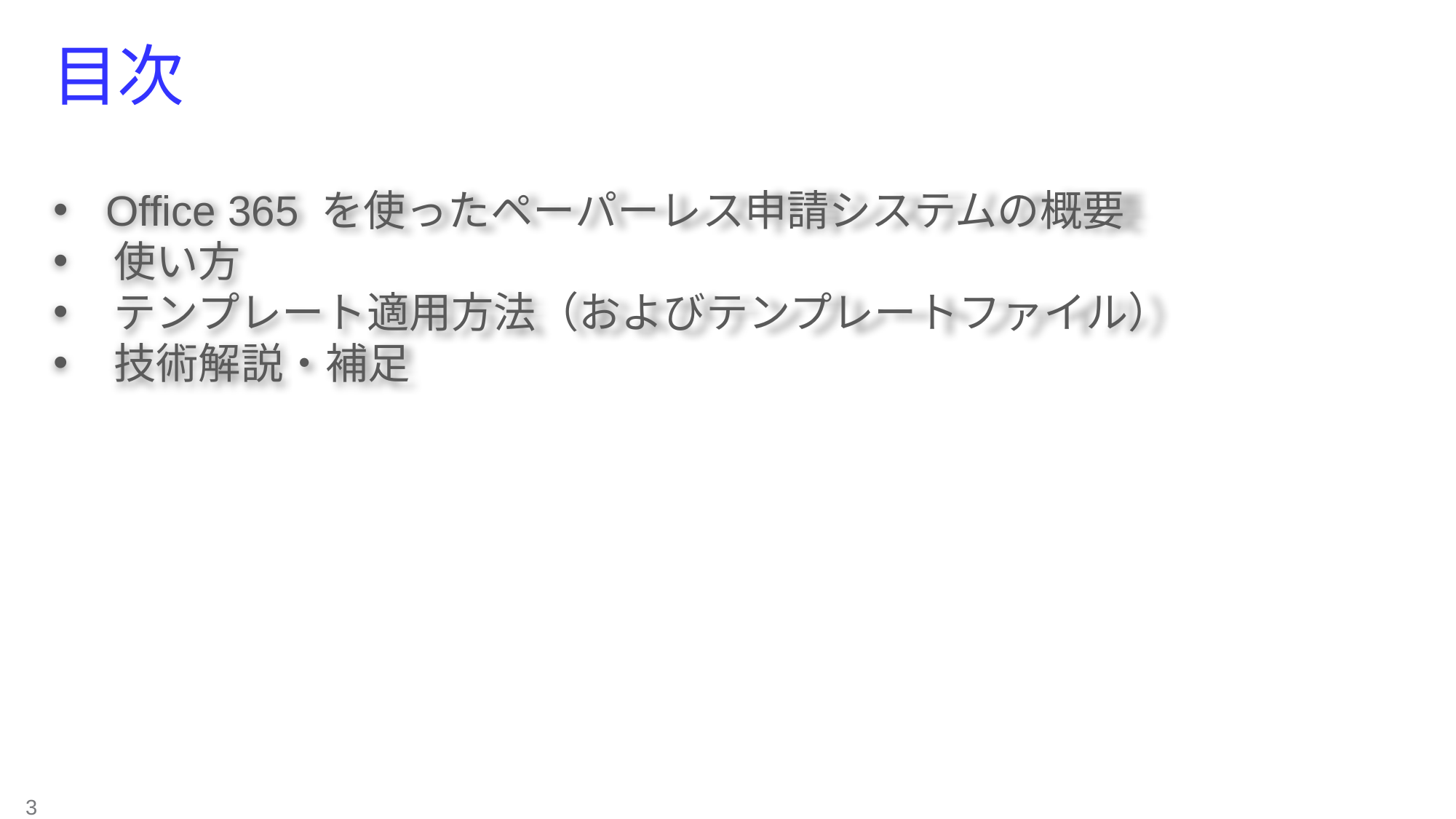

# 目次
 Office 365 を使ったペーパーレス申請システムの概要
 使い方
 テンプレート適用方法（およびテンプレートファイル）
 技術解説・補足